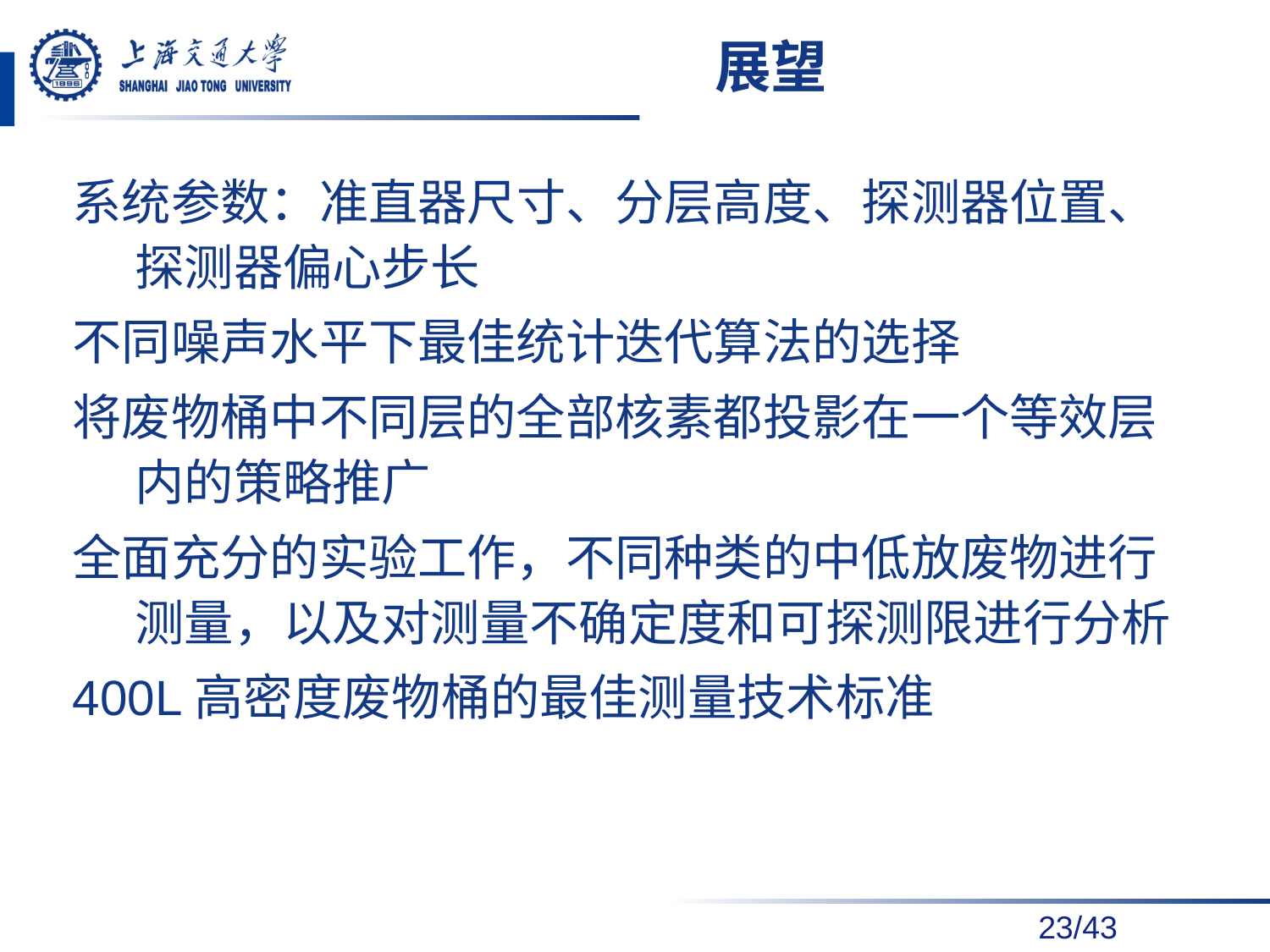

# 展望
系统参数：准直器尺寸、分层高度、探测器位置、探测器偏心步长
不同噪声水平下最佳统计迭代算法的选择
将废物桶中不同层的全部核素都投影在一个等效层内的策略推广
全面充分的实验工作，不同种类的中低放废物进行测量，以及对测量不确定度和可探测限进行分析
400L高密度废物桶的最佳测量技术标准